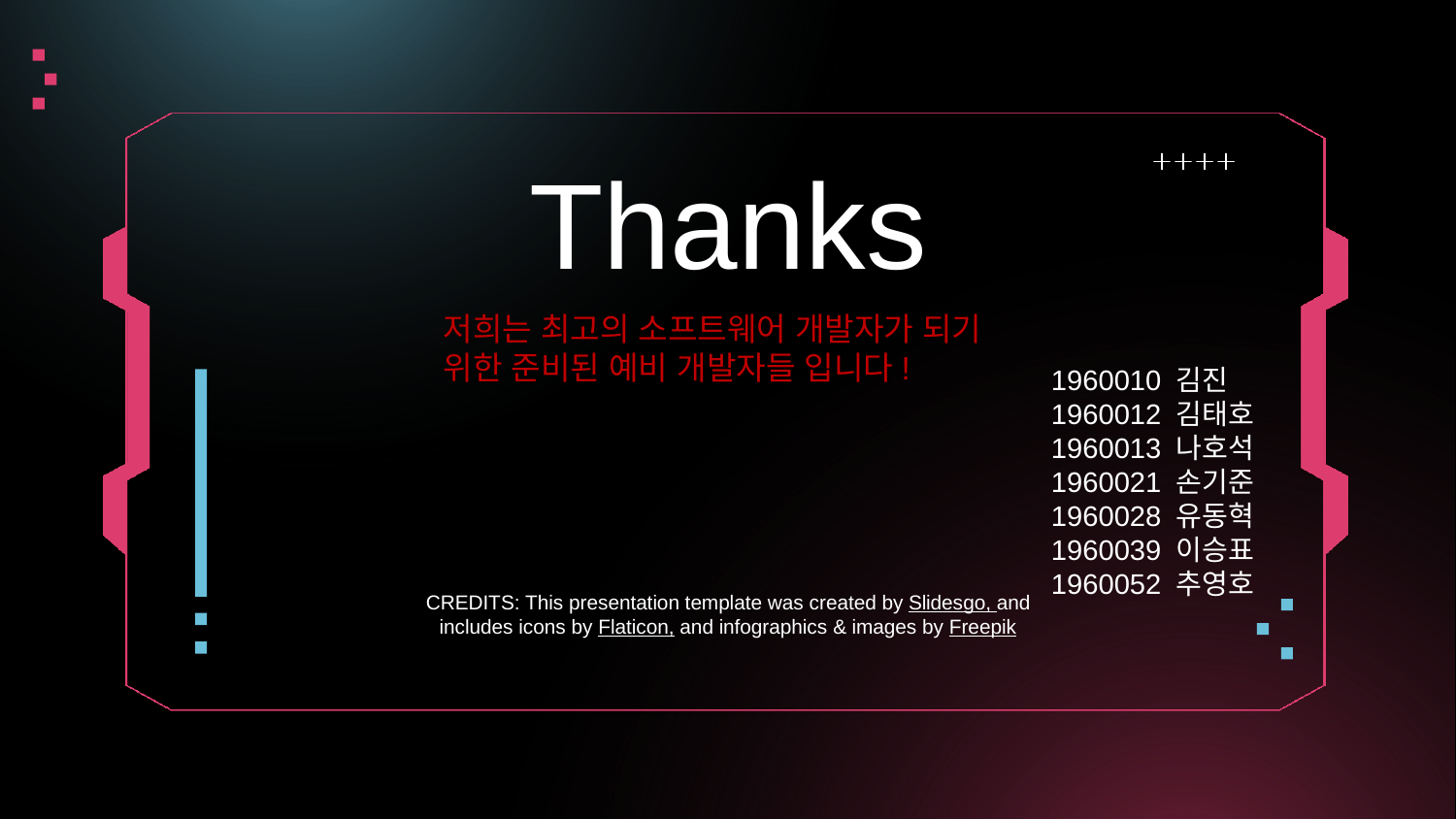

# Thanks

저희는 최고의 소프트웨어 개발자가 되기 위한 준비된 예비 개발자들 입니다!
1960010 김진
1960012 김태호
1960013 나호석
1960021 손기준
1960028 유동혁
1960039 이승표
1960052 추영호